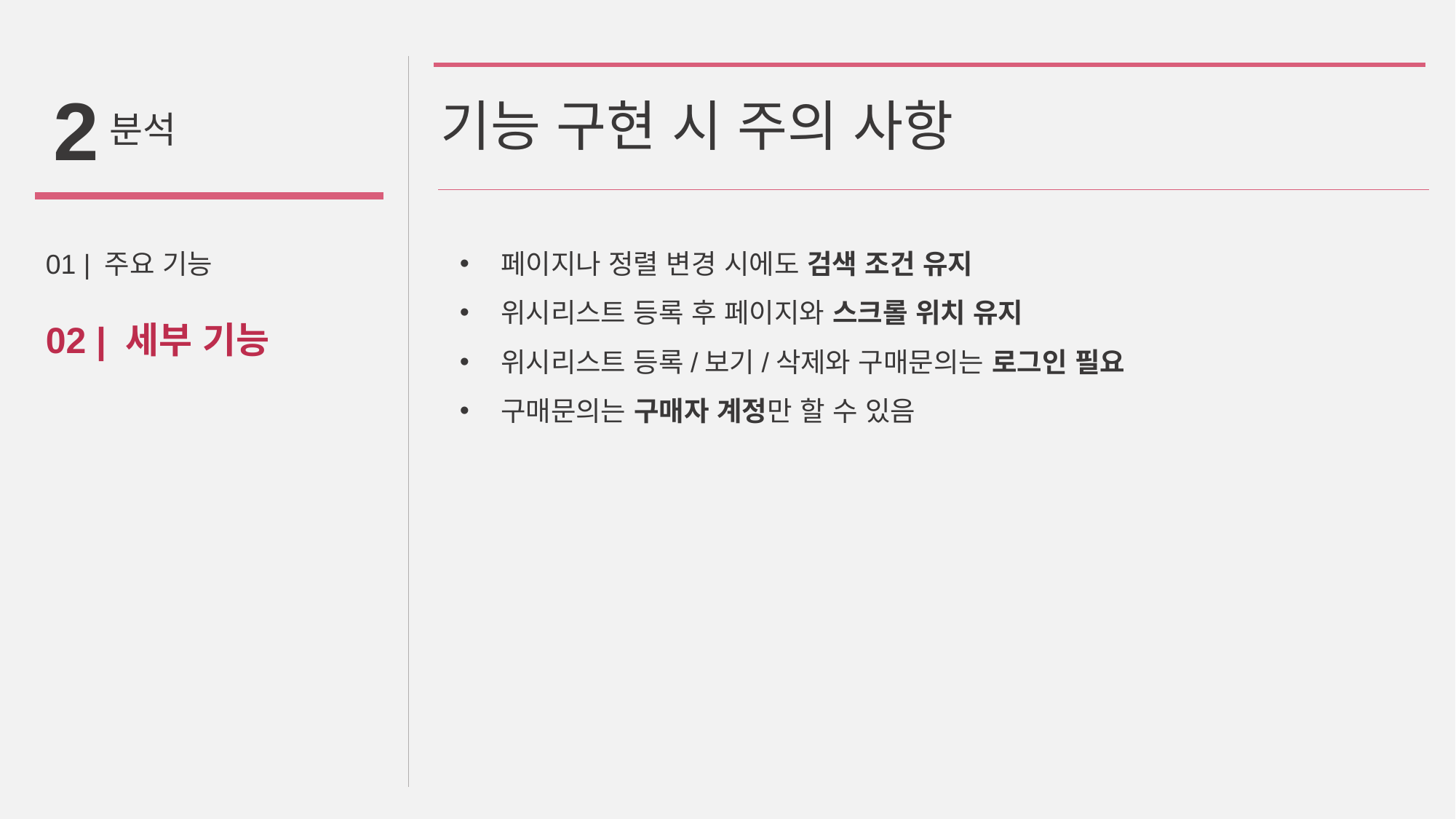

2
# 기능 구현 시 주의 사항
분석
01 | 주요 기능
02 | 세부 기능
페이지나 정렬 변경 시에도 검색 조건 유지
위시리스트 등록 후 페이지와 스크롤 위치 유지
위시리스트 등록/보기/삭제와 구매문의는 로그인 필요
구매문의는 구매자 계정만 할 수 있음